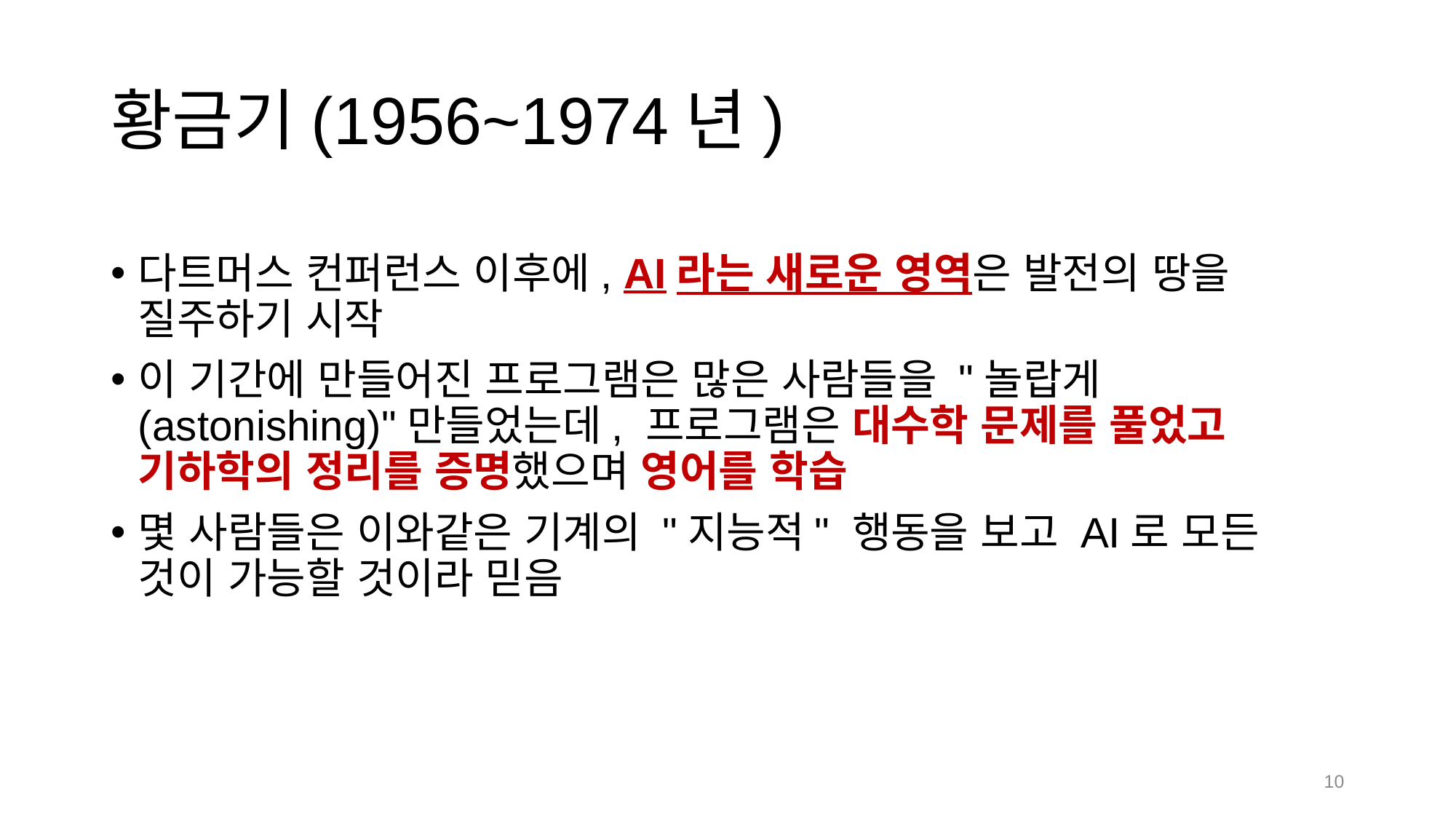

# 황금기(1956~1974년)
다트머스 컨퍼런스 이후에, AI라는 새로운 영역은 발전의 땅을 질주하기 시작
이 기간에 만들어진 프로그램은 많은 사람들을 "놀랍게(astonishing)"만들었는데, 프로그램은 대수학 문제를 풀었고 기하학의 정리를 증명했으며 영어를 학습
몇 사람들은 이와같은 기계의 "지능적" 행동을 보고 AI로 모든 것이 가능할 것이라 믿음

10